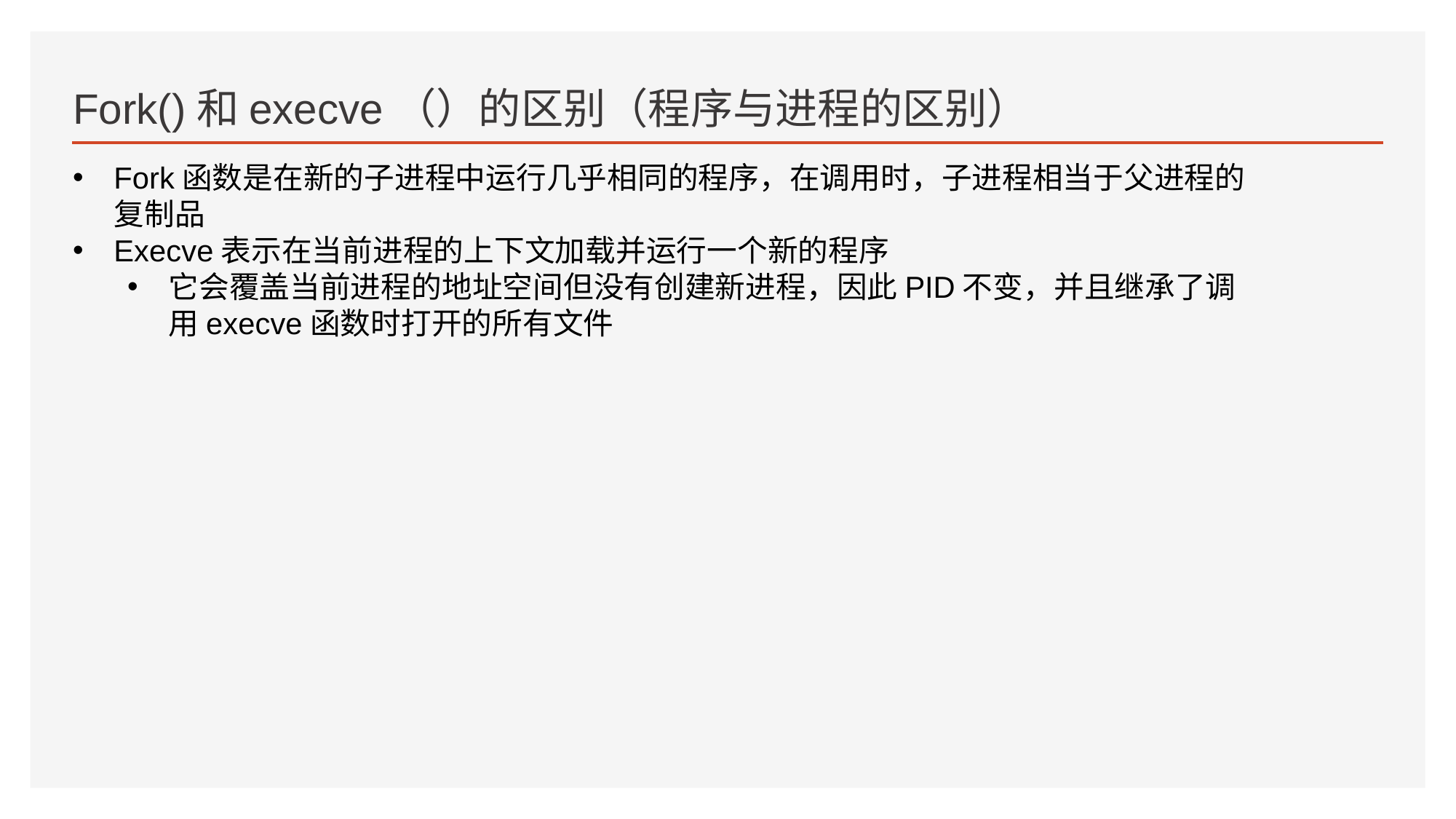

# Fork()和execve（）的区别（程序与进程的区别）
Fork函数是在新的子进程中运行几乎相同的程序，在调用时，子进程相当于父进程的复制品
Execve表示在当前进程的上下文加载并运行一个新的程序
它会覆盖当前进程的地址空间但没有创建新进程，因此PID不变，并且继承了调用execve函数时打开的所有文件